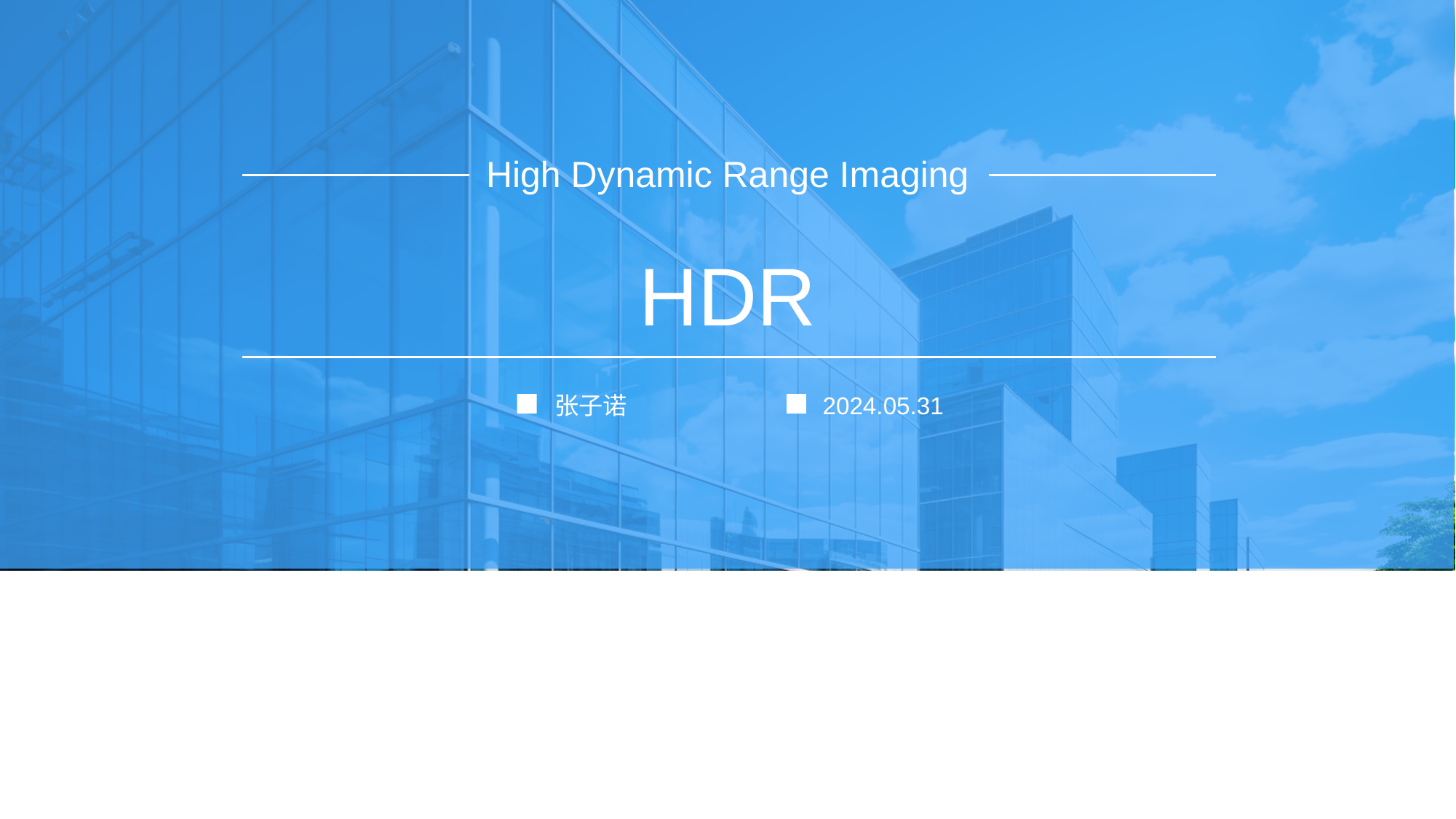

High Dynamic Range Imaging
# HDR
张子诺

2024.05.31